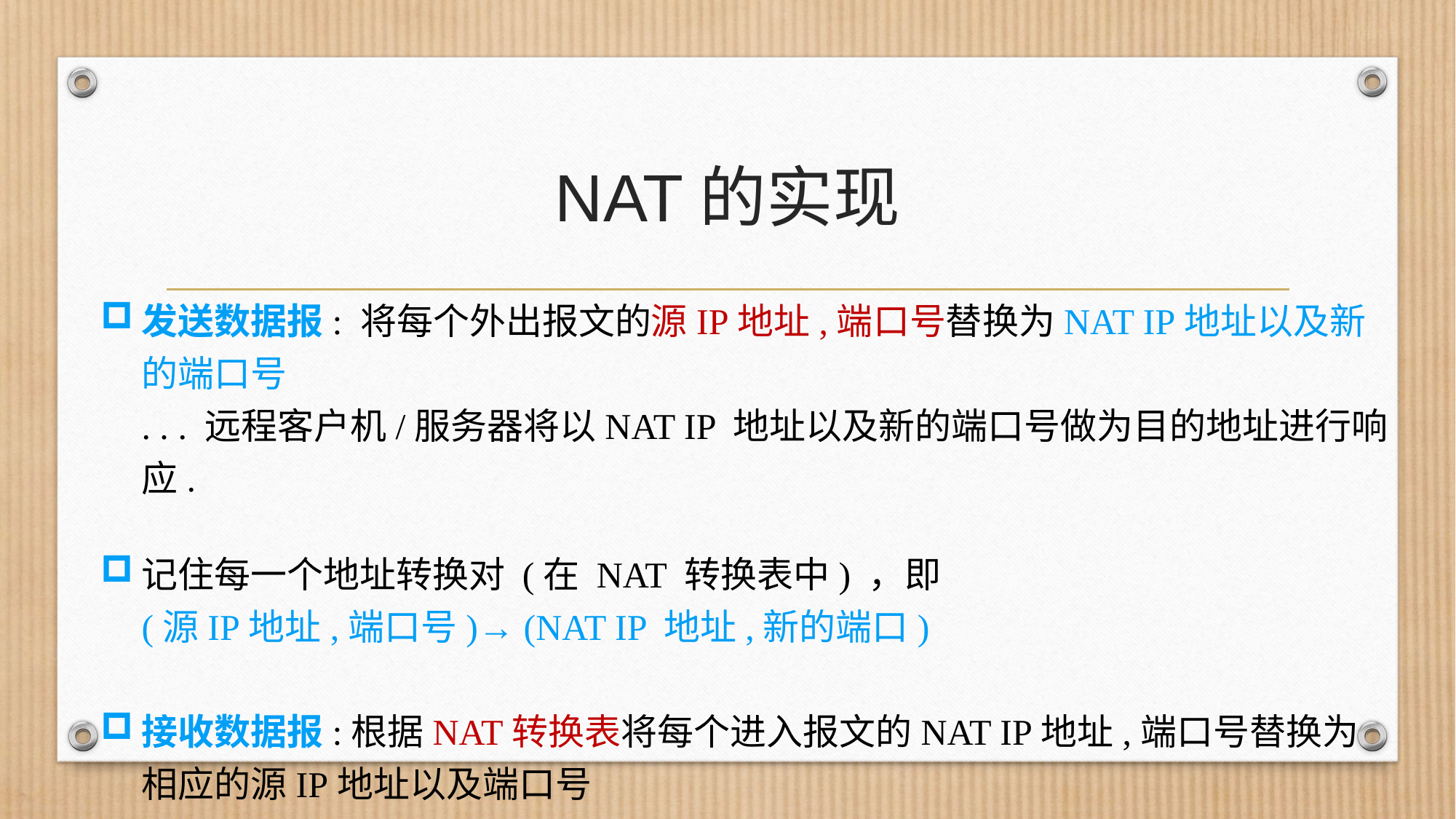

# NAT的实现
发送数据报: 将每个外出报文的源IP地址,端口号替换为NAT IP地址以及新的端口号
. . . 远程客户机/服务器将以NAT IP 地址以及新的端口号做为目的地址进行响应.
记住每一个地址转换对 (在 NAT 转换表中) ，即
(源IP地址,端口号)→ (NAT IP 地址,新的端口)

接收数据报:根据NAT转换表将每个进入报文的NAT IP地址,端口号替换为相应的源IP地址以及端口号